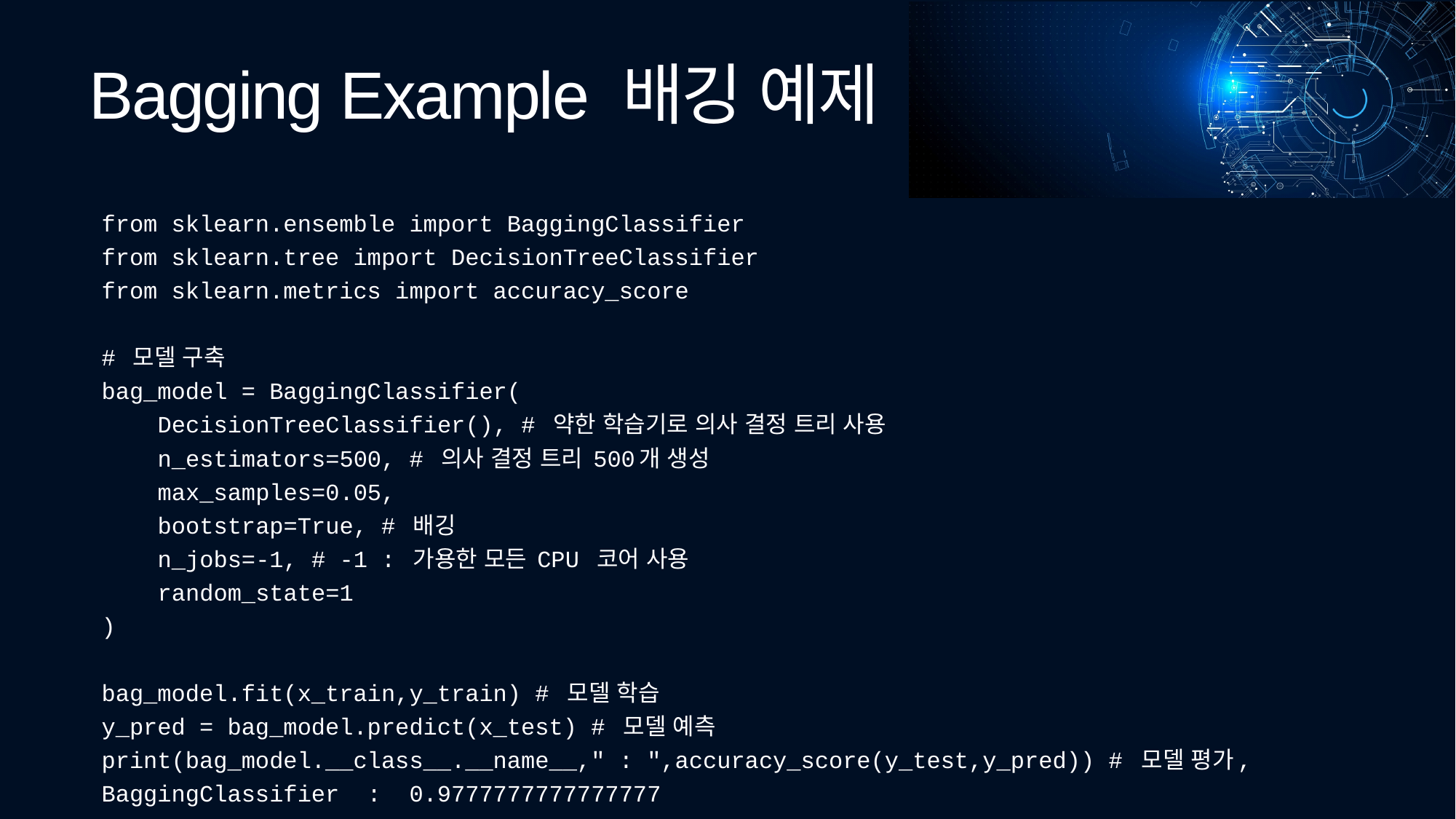

# Bagging Example 배깅 예제
from sklearn.ensemble import BaggingClassifier
from sklearn.tree import DecisionTreeClassifier
from sklearn.metrics import accuracy_score

# 모델 구축
bag_model = BaggingClassifier(
    DecisionTreeClassifier(), # 약한 학습기로 의사 결정 트리 사용
    n_estimators=500, # 의사 결정 트리 500개 생성
    max_samples=0.05,
    bootstrap=True, # 배깅
    n_jobs=-1, # -1 : 가용한 모든 CPU 코어 사용
    random_state=1
)

bag_model.fit(x_train,y_train) # 모델 학습
y_pred = bag_model.predict(x_test) # 모델 예측
print(bag_model.__class__.__name__," : ",accuracy_score(y_test,y_pred)) # 모델 평가, BaggingClassifier  :  0.9777777777777777